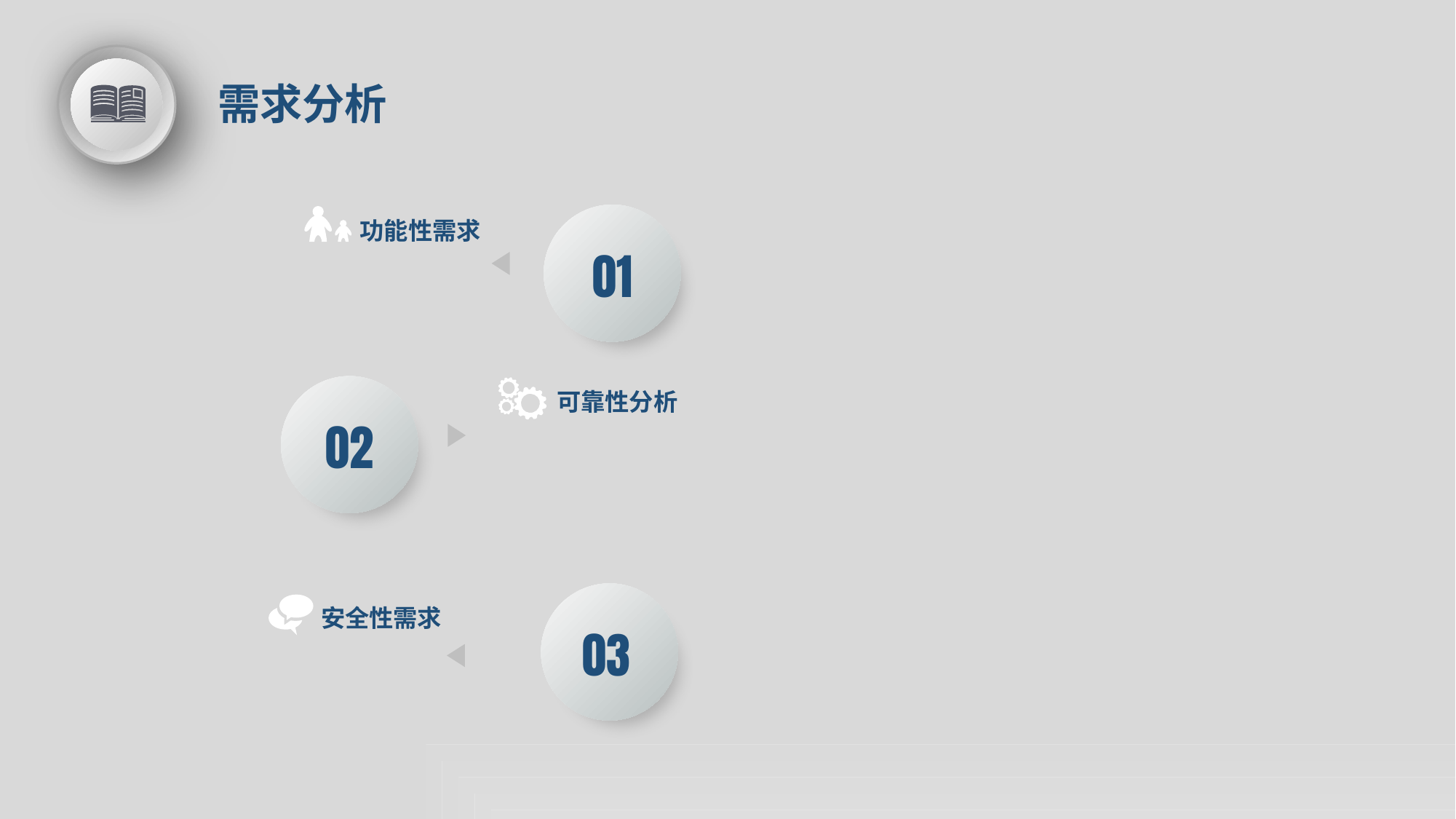

需求分析

01

功能性需求

02

可靠性分析

03

安全性需求